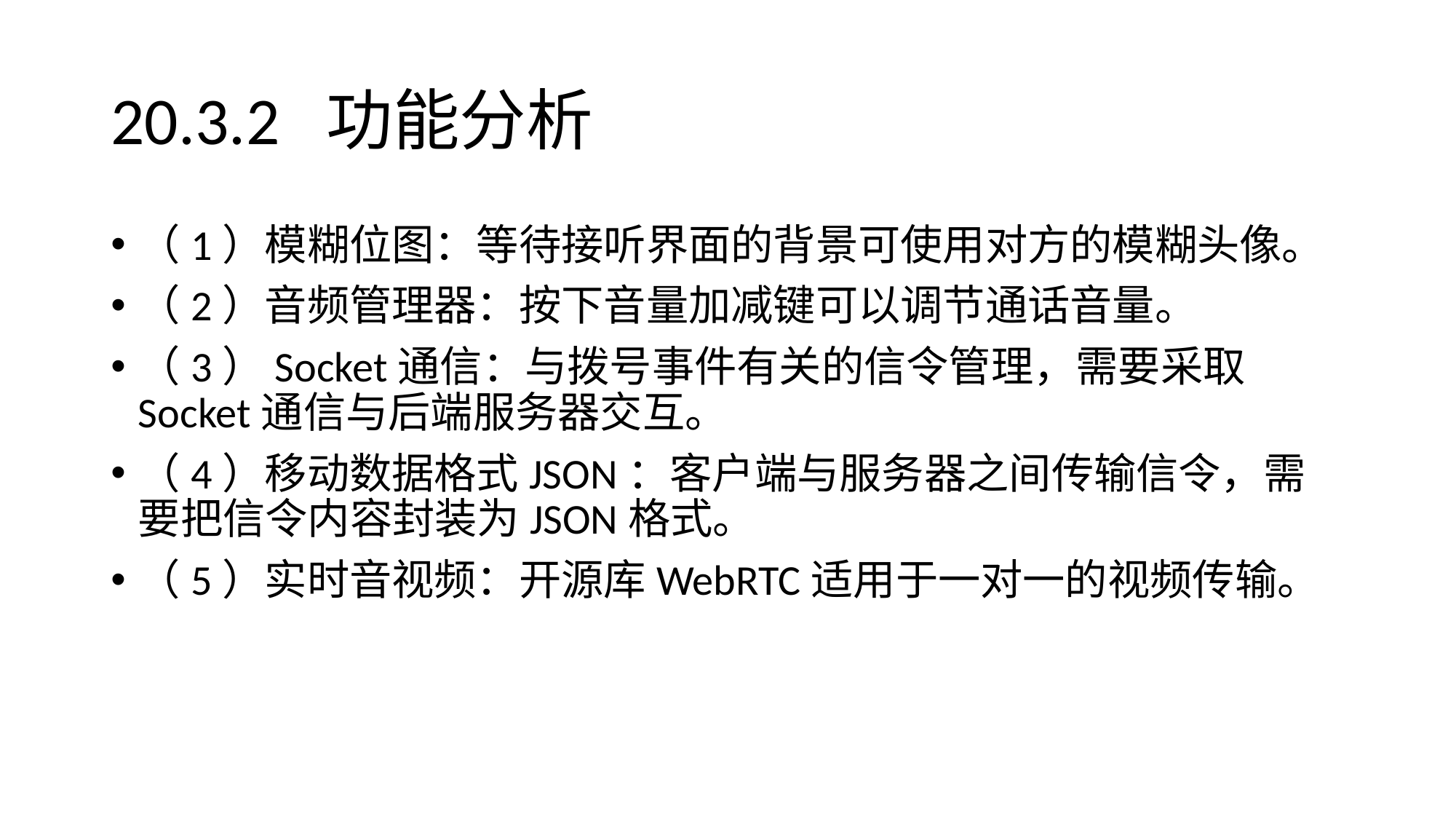

# 20.3.2  功能分析
（1）模糊位图：等待接听界面的背景可使用对方的模糊头像。
（2）音频管理器：按下音量加减键可以调节通话音量。
（3）Socket通信：与拨号事件有关的信令管理，需要采取Socket通信与后端服务器交互。
（4）移动数据格式JSON：客户端与服务器之间传输信令，需要把信令内容封装为JSON格式。
（5）实时音视频：开源库WebRTC适用于一对一的视频传输。